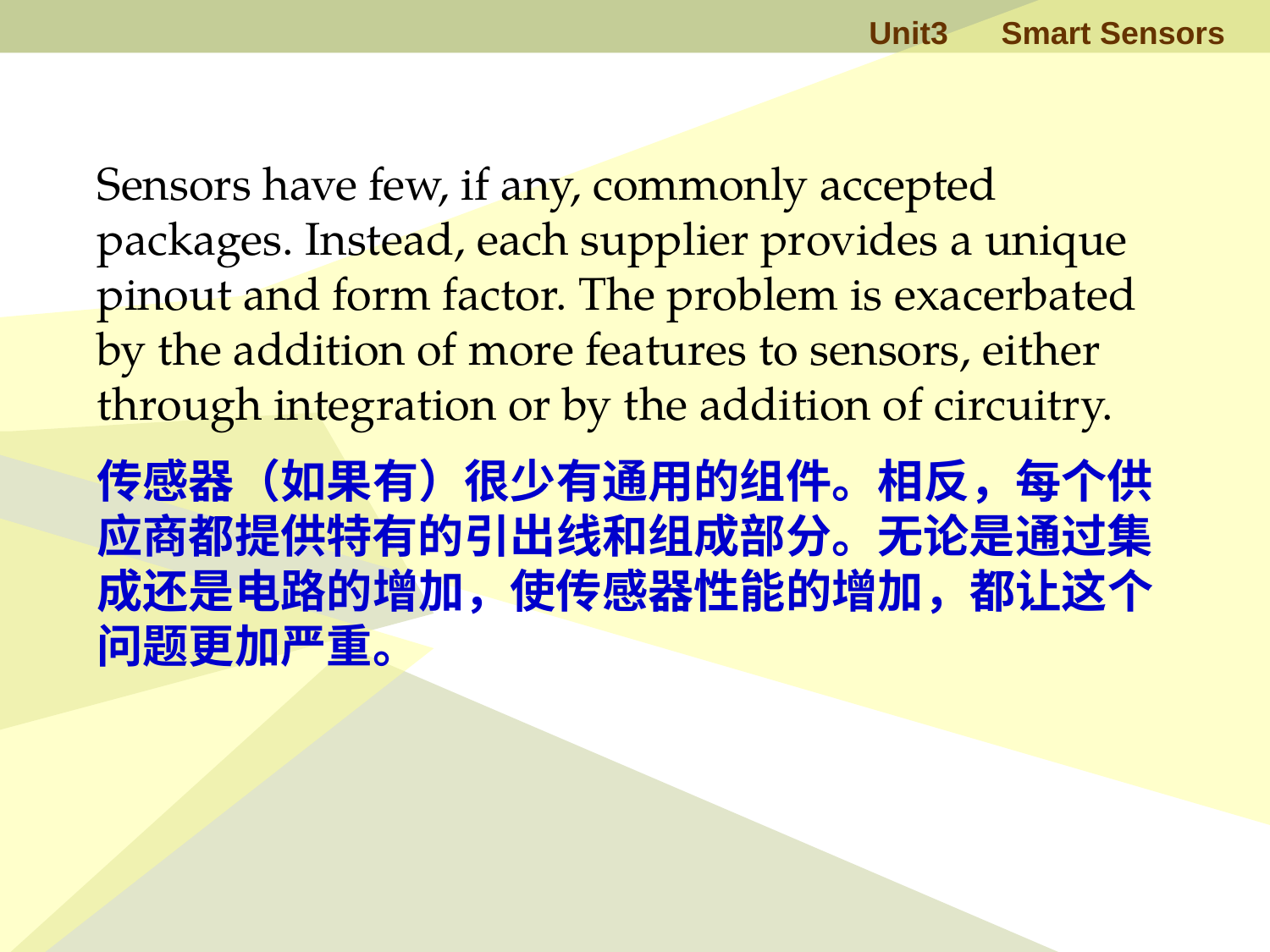

Sensors have few, if any, commonly accepted packages. Instead, each supplier provides a unique pinout and form factor. The problem is exacerbated by the addition of more features to sensors, either through integration or by the addition of circuitry.
传感器（如果有）很少有通用的组件。相反，每个供应商都提供特有的引出线和组成部分。无论是通过集成还是电路的增加，使传感器性能的增加，都让这个问题更加严重。